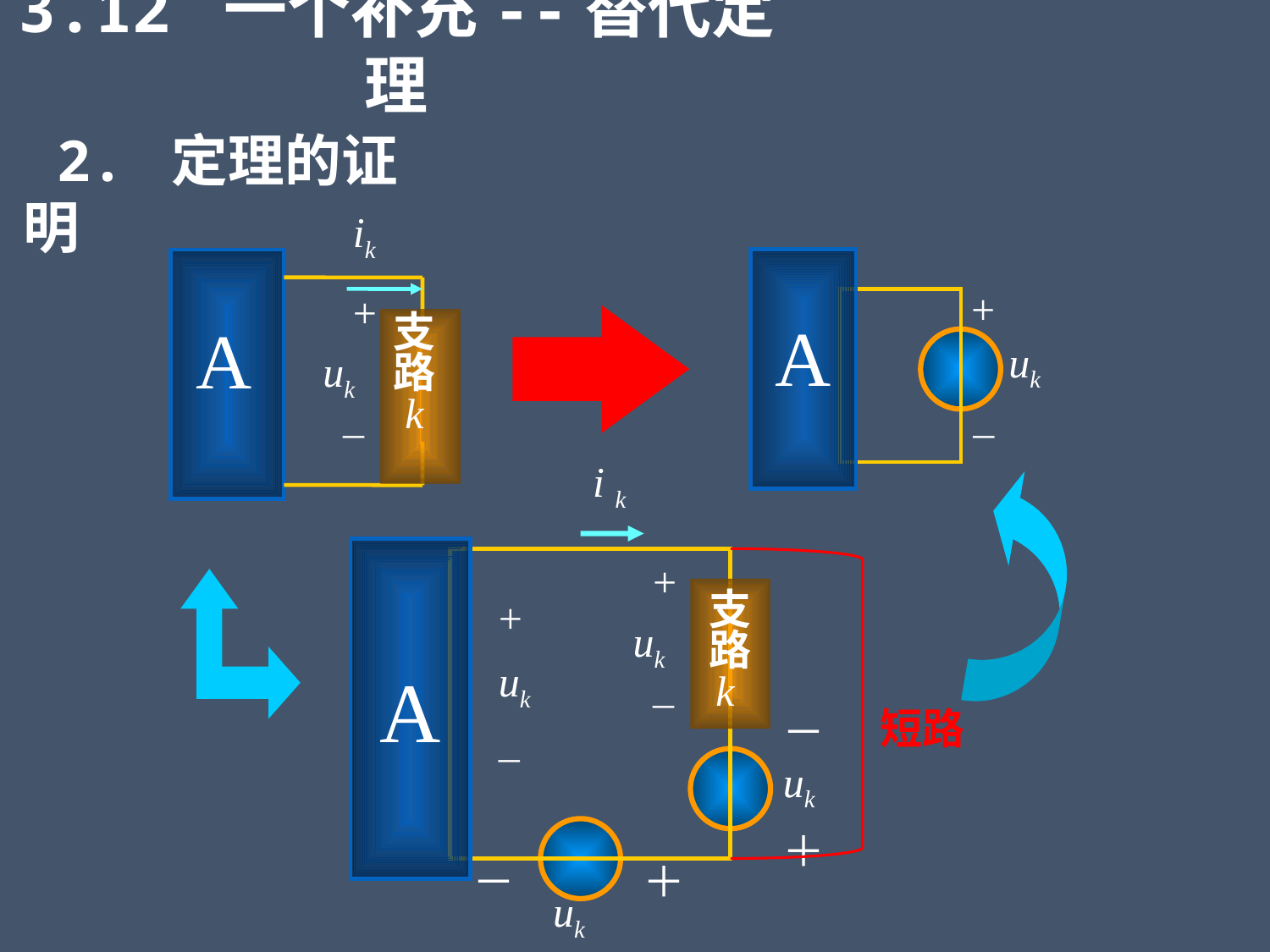

3.12 一个补充--替代定理
 2. 定理的证明
ik

+

A

uk
–

+

A

支
路
 k
uk
–

i k

A

+
支
路
k
+
uk
uk
–
－
–

uk

＋
－
＋
uk

短路